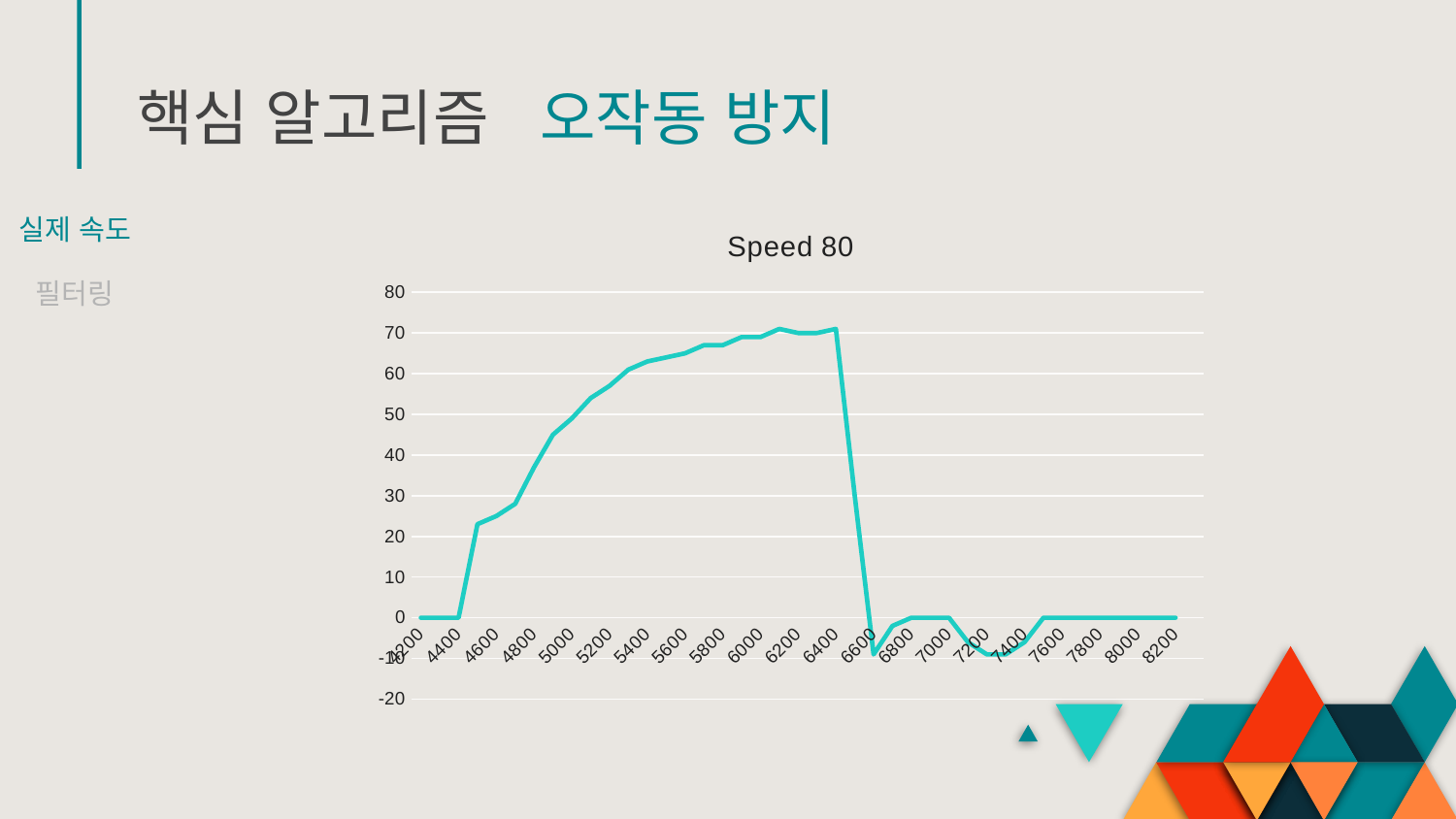

# 핵심 알고리즘
오작동 방지
실제 속도

### Chart: Speed 80

| Category |  |
|---|---|
| 4200 | 0.0 |
| 4300 | 0.0 |
| 4400 | 0.0 |
| 4500 | 23.0 |
| 4600 | 25.0 |
| 4700 | 28.0 |
| 4800 | 37.0 |
| 4900 | 45.0 |
| 5000 | 49.0 |
| 5100 | 54.0 |
| 5200 | 57.0 |
| 5300 | 61.0 |
| 5400 | 63.0 |
| 5500 | 64.0 |
| 5600 | 65.0 |
| 5700 | 67.0 |
| 5800 | 67.0 |
| 5900 | 69.0 |
| 6000 | 69.0 |
| 6100 | 71.0 |
| 6200 | 70.0 |
| 6300 | 70.0 |
| 6400 | 71.0 |
| 6500 | 30.0 |
| 6600 | -9.0 |
| 6700 | -2.0 |
| 6800 | 0.0 |
| 6900 | 0.0 |
| 7000 | 0.0 |
| 7100 | -6.0 |
| 7200 | -9.0 |
| 7300 | -9.0 |
| 7400 | -6.0 |
| 7500 | 0.0 |
| 7600 | 0.0 |
| 7700 | 0.0 |
| 7800 | 0.0 |
| 7900 | 0.0 |
| 8000 | 0.0 |
| 8100 | 0.0 |
| 8200 | 0.0 |
|  | None |
필터링